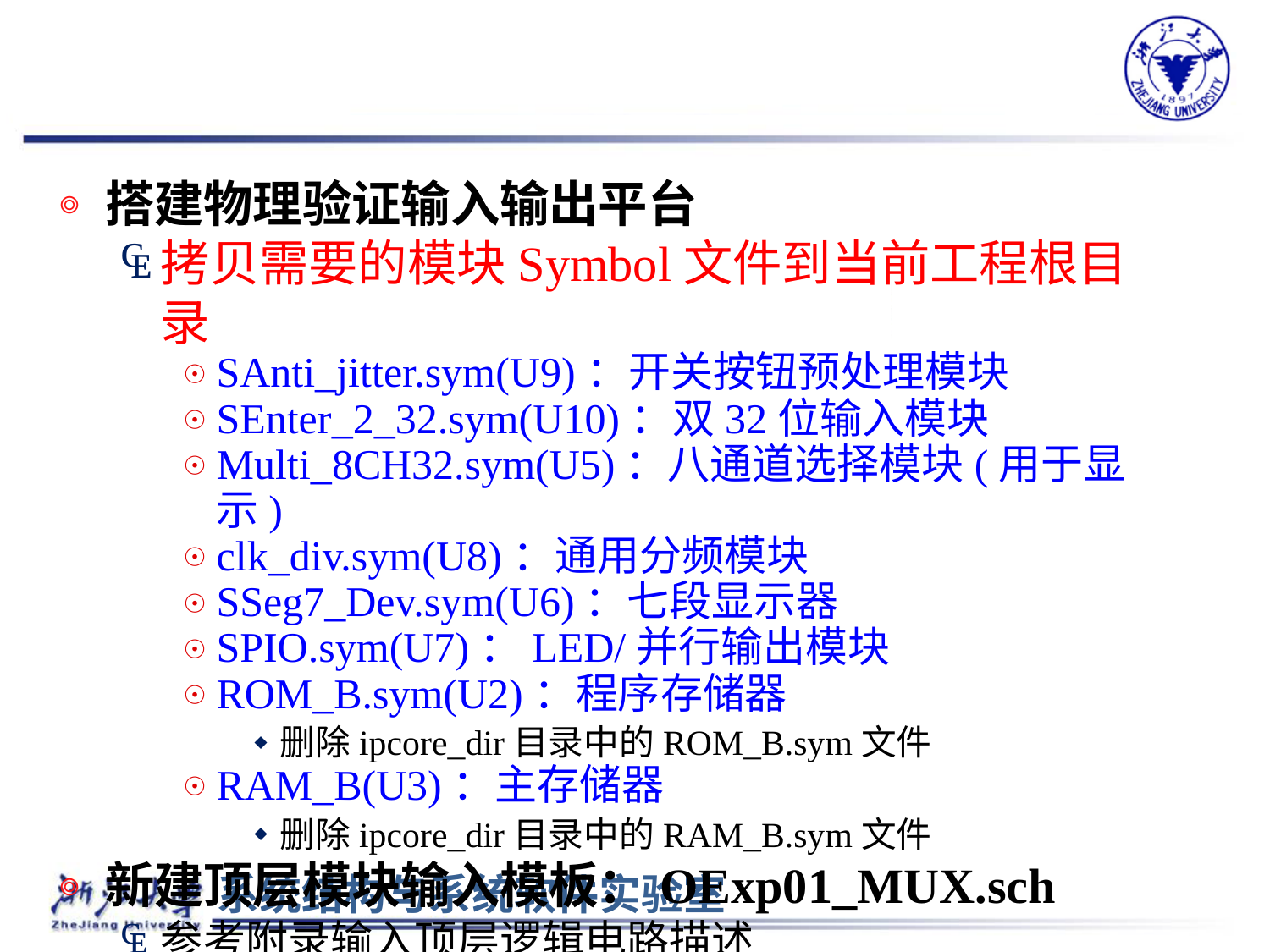

#
搭建物理验证输入输出平台
拷贝需要的模块Symbol文件到当前工程根目录
SAnti_jitter.sym(U9)：开关按钮预处理模块
SEnter_2_32.sym(U10)：双32位输入模块
Multi_8CH32.sym(U5)：八通道选择模块(用于显示)
clk_div.sym(U8)：通用分频模块
SSeg7_Dev.sym(U6)：七段显示器
SPIO.sym(U7)：LED/并行输出模块
ROM_B.sym(U2)：程序存储器
删除ipcore_dir目录中的ROM_B.sym文件
RAM_B(U3)：主存储器
删除ipcore_dir目录中的RAM_B.sym文件
新建顶层模块输入模板：OExp01_MUX.sch
参考附录输入顶层逻辑电路描述